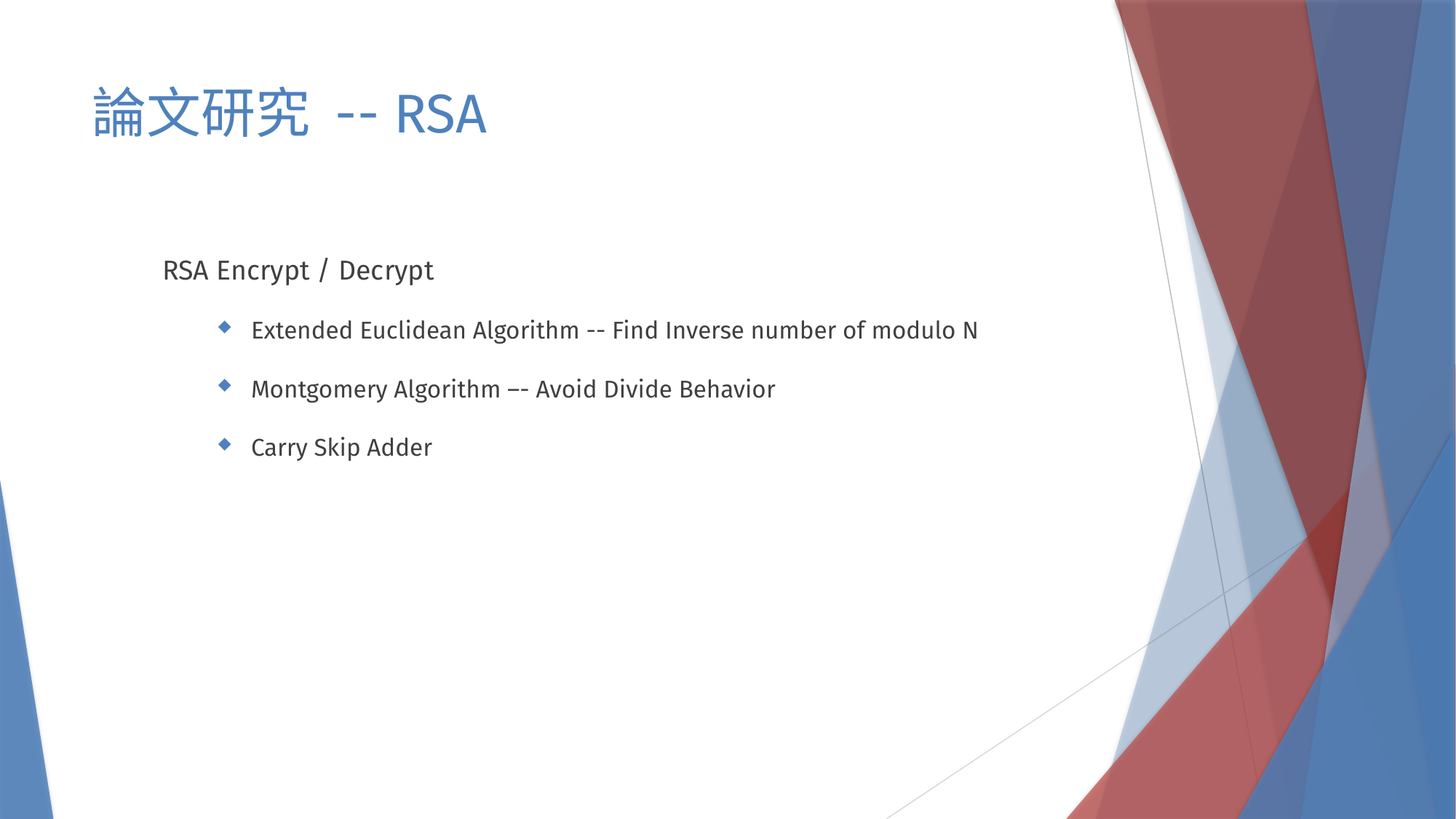

# 論文研究 -- RSA
RSA Encrypt / Decrypt
Extended Euclidean Algorithm -- Find Inverse number of modulo N
Montgomery Algorithm –- Avoid Divide Behavior
Carry Skip Adder